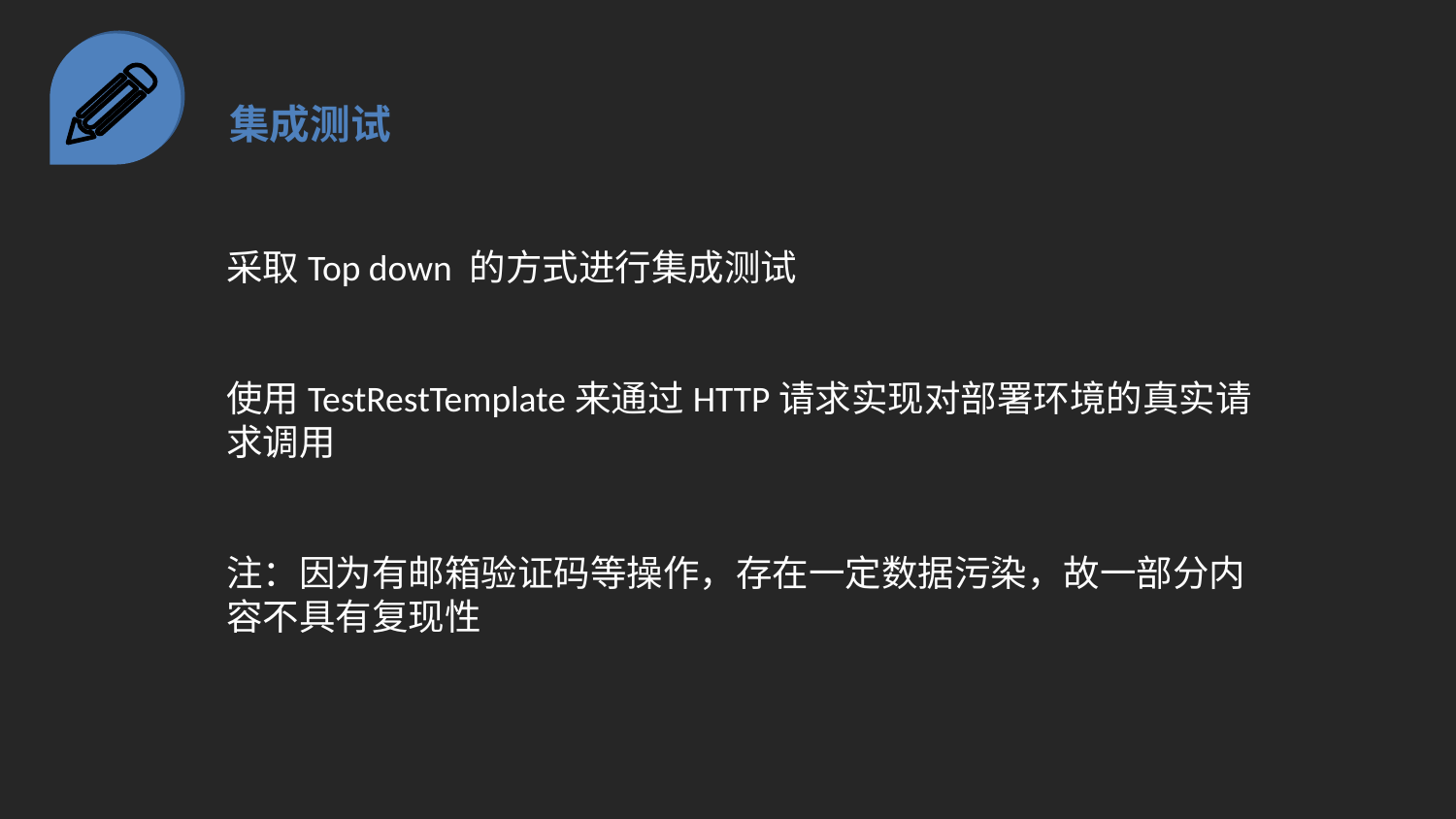

集成测试
采取Top down 的方式进行集成测试

使用TestRestTemplate来通过HTTP请求实现对部署环境的真实请求调用

注：因为有邮箱验证码等操作，存在一定数据污染，故一部分内容不具有复现性